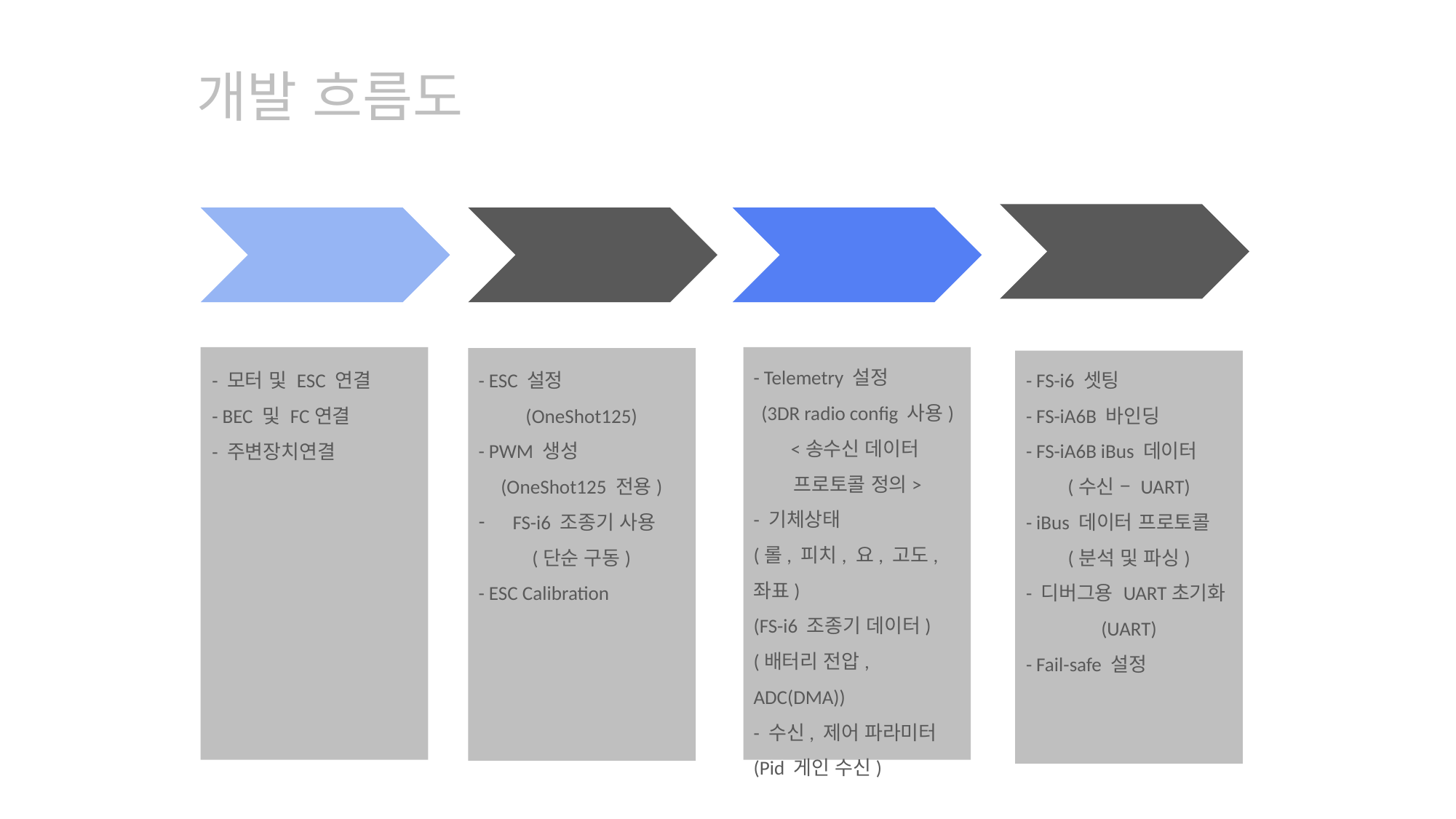

개발 흐름도

무선 데이터
송수신
Receiver data Receive
기체 셋팅
모터 구동

- Telemetry 설정
(3DR radio config 사용)
<송수신 데이터
프로토콜 정의>
- 기체상태
(롤, 피치, 요, 고도,좌표)
(FS-i6 조종기 데이터)
(배터리 전압, ADC(DMA))
- 수신, 제어 파라미터
(Pid 게인 수신)
- 모터 및 ESC 연결
- BEC 및 FC연결
- 주변장치연결
- ESC 설정
(OneShot125)
- PWM 생성
(OneShot125 전용)
FS-i6 조종기 사용
(단순 구동)
- ESC Calibration

- FS-i6 셋팅
- FS-iA6B 바인딩
- FS-iA6B iBus 데이터
(수신 – UART)
- iBus 데이터 프로토콜
(분석 및 파싱)
- 디버그용 UART초기화
(UART)
- Fail-safe 설정

Lorem ipsum dolor
sit amet consectetu
er adi piscing elit
sed diam nonumm
y nibh.

euismod tincidunt ut laoreet dolore magna aliqu am erat volutpat.
Lorem ipsum dolor
sit amet consectetu
er adi piscing elit
sed diam nonumm
y nibh.

euismod tincidunt ut laoreet dolore magna aliqu am erat volutpat.